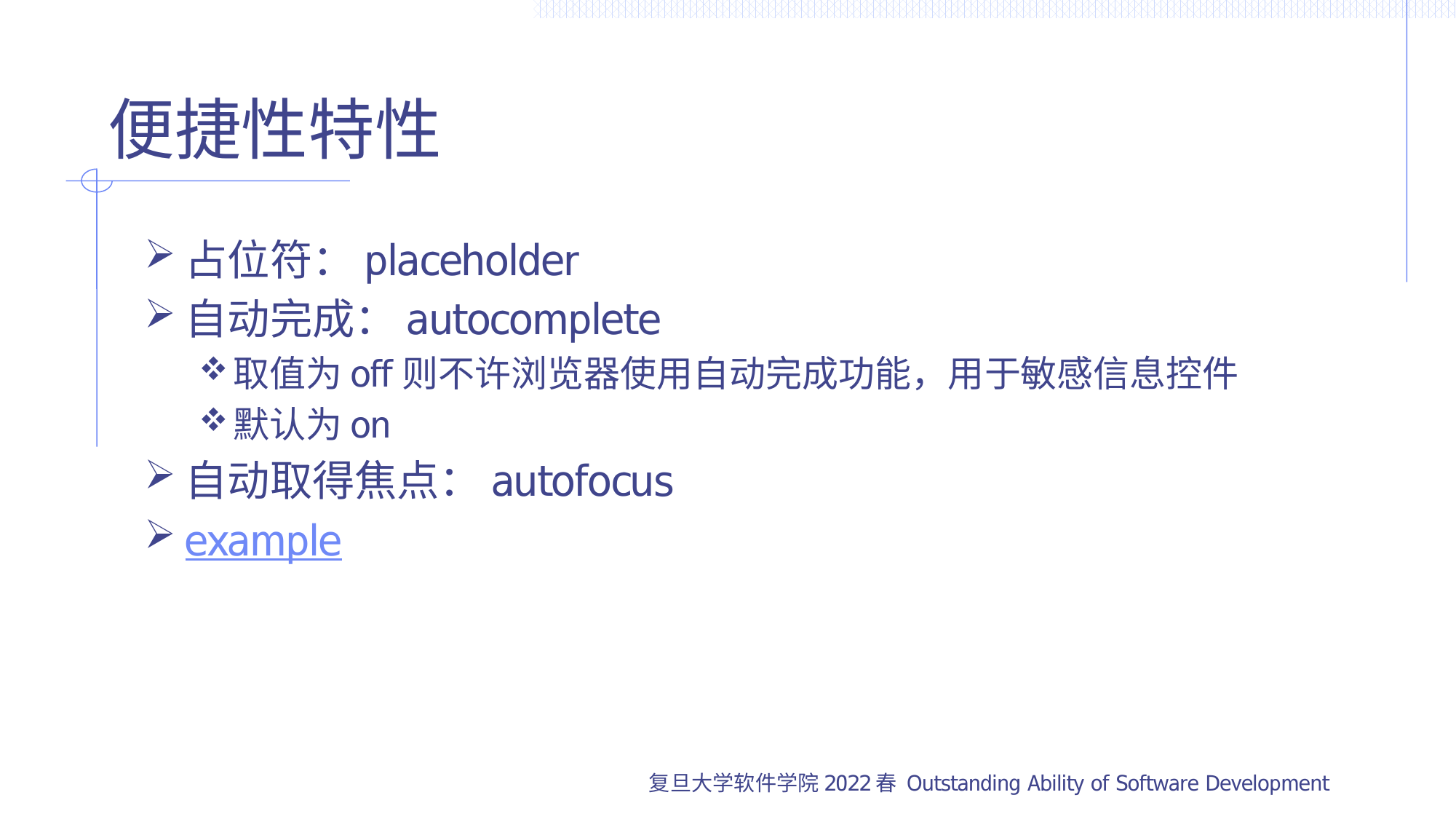

# 便捷性特性
占位符：placeholder
自动完成：autocomplete
取值为off则不许浏览器使用自动完成功能，用于敏感信息控件
默认为on
自动取得焦点：autofocus
example